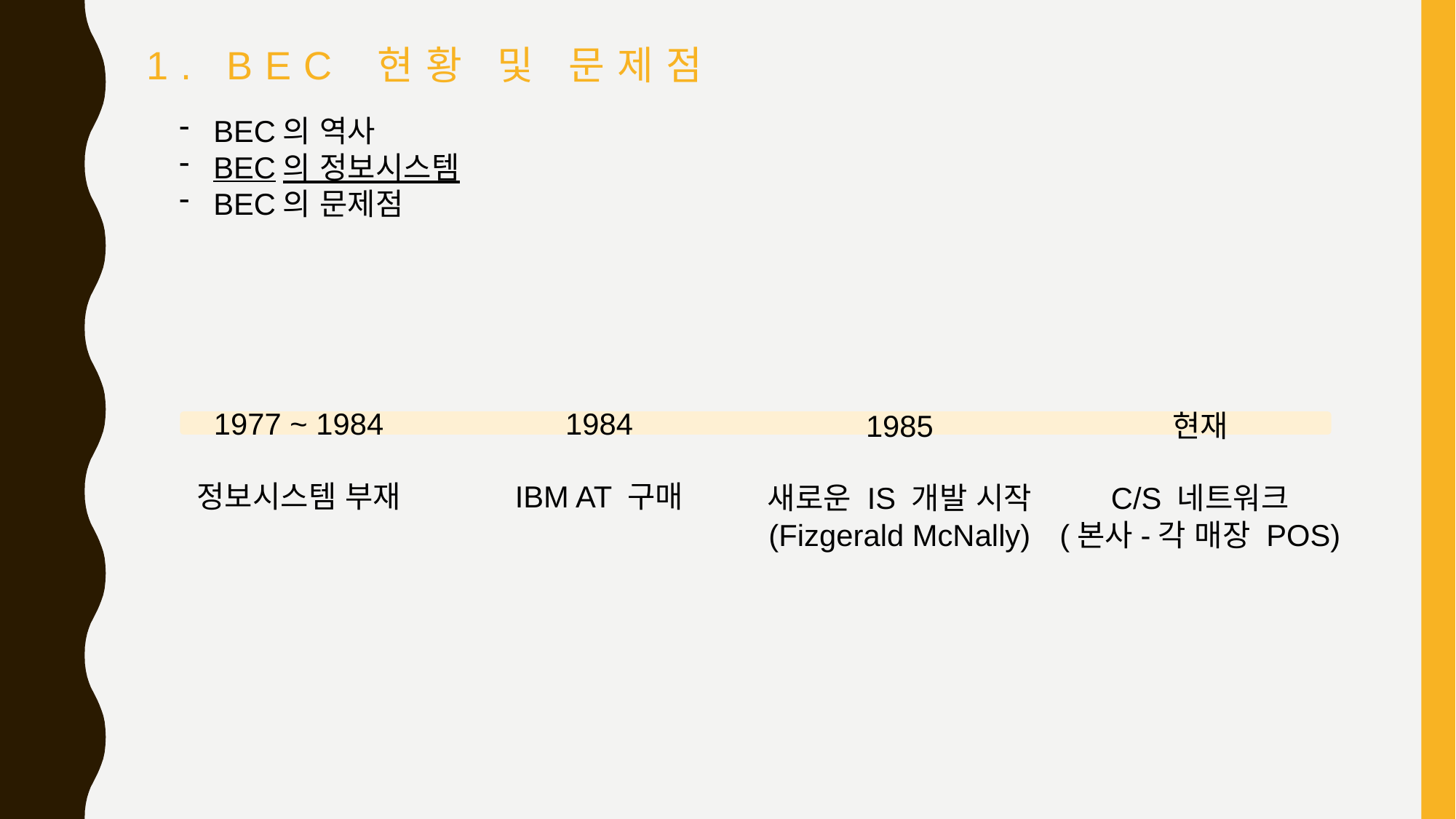

1. Bec 현황 및 문제점
BEC의 역사
BEC의 정보시스템
BEC의 문제점
1977 ~ 1984

정보시스템 부재
1984

IBM AT 구매
1985

새로운 IS 개발 시작
(Fizgerald McNally)
현재

C/S 네트워크
(본사-각 매장 POS)